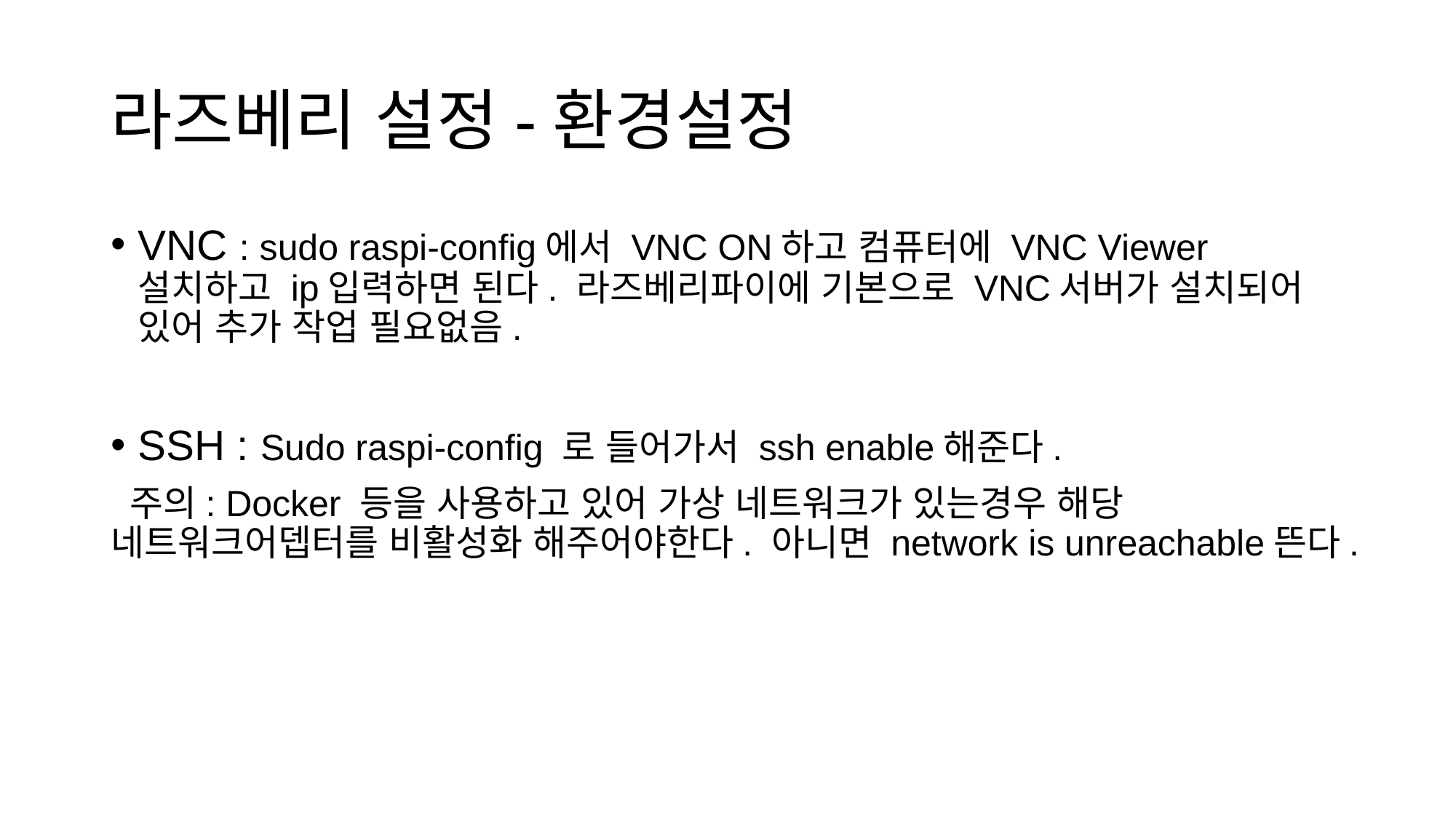

# 라즈베리 설정-환경설정
VNC : sudo raspi-config에서 VNC ON하고 컴퓨터에 VNC Viewer설치하고 ip입력하면 된다. 라즈베리파이에 기본으로 VNC서버가 설치되어 있어 추가 작업 필요없음.

SSH : Sudo raspi-config 로 들어가서 ssh enable해준다.
 주의: Docker 등을 사용하고 있어 가상 네트워크가 있는경우 해당 네트워크어뎁터를 비활성화 해주어야한다. 아니면 network is unreachable뜬다.